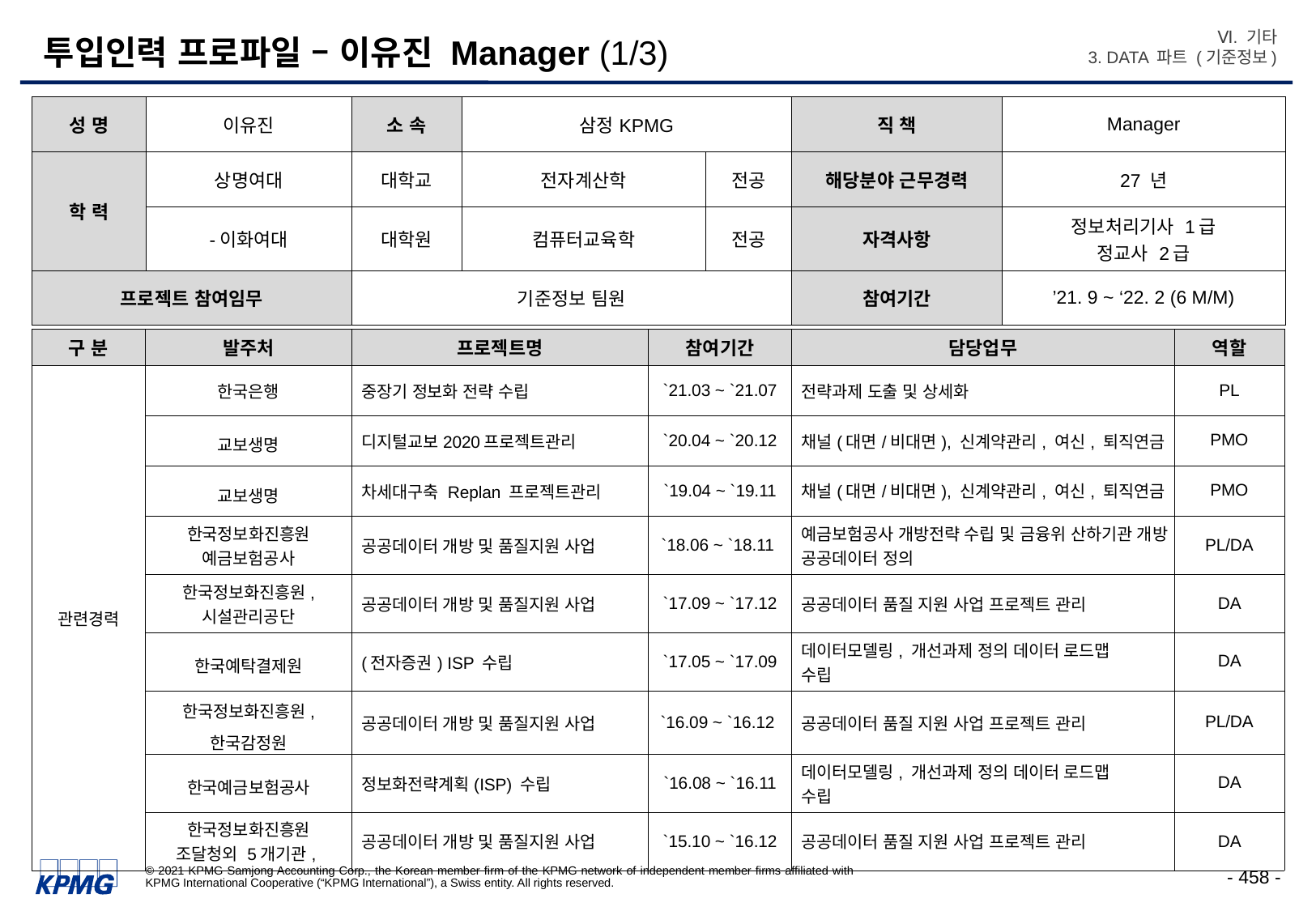

Ⅵ. 기타
3. DATA 파트 (기준정보)
# 투입인력 프로파일 – 이유진 Manager (1/3)
| 성 명 | 이유진 | 소 속 | 삼정KPMG |  | 직 책 | Manager |
| --- | --- | --- | --- | --- | --- | --- |
| 학 력 | 상명여대 | 대학교 | 전자계산학 | 전공 | 해당분야 근무경력 | 27 년 |
|  | -이화여대 | 대학원 | 컴퓨터교육학 | 전공 | 자격사항 | 정보처리기사 1급 정교사 2급 |
| 프로젝트 참여임무 |  | 기준정보 팀원 |  |  | 참여기간 | ’21. 9 ~ ‘22. 2 (6 M/M) |
| 구 분 | 발주처 | 프로젝트명 | 참여기간 | 담당업무 | 역할 |
| --- | --- | --- | --- | --- | --- |
| 관련경력 | 한국은행 | 중장기 정보화 전략 수립 | `21.03 ~ `21.07 | 전략과제 도출 및 상세화 | PL |
|  | 교보생명 | 디지털교보2020프로젝트관리 | `20.04 ~ `20.12 | 채널(대면/비대면), 신계약관리, 여신, 퇴직연금 | PMO |
|  | 교보생명 | 차세대구축 Replan 프로젝트관리 | `19.04 ~ `19.11 | 채널(대면/비대면), 신계약관리, 여신, 퇴직연금 | PMO |
|  | 한국정보화진흥원 예금보험공사 | 공공데이터 개방 및 품질지원 사업 | `18.06 ~ `18.11 | 예금보험공사 개방전략 수립 및 금융위 산하기관 개방 공공데이터 정의 | PL/DA |
|  | 한국정보화진흥원, 시설관리공단 | 공공데이터 개방 및 품질지원 사업 | `17.09 ~ `17.12 | 공공데이터 품질 지원 사업 프로젝트 관리 | DA |
|  | 한국예탁결제원 | (전자증권) ISP 수립 | `17.05 ~ `17.09 | 데이터모델링, 개선과제 정의 데이터 로드맵 수립 | DA |
|  | 한국정보화진흥원, 한국감정원 | 공공데이터 개방 및 품질지원 사업 | `16.09 ~ `16.12 | 공공데이터 품질 지원 사업 프로젝트 관리 | PL/DA |
|  | 한국예금보험공사 | 정보화전략계획(ISP) 수립 | `16.08 ~ `16.11 | 데이터모델링, 개선과제 정의 데이터 로드맵 수립 | DA |
|  | 한국정보화진흥원 조달청외 5개기관, | 공공데이터 개방 및 품질지원 사업 | `15.10 ~ `16.12 | 공공데이터 품질 지원 사업 프로젝트 관리 | DA |